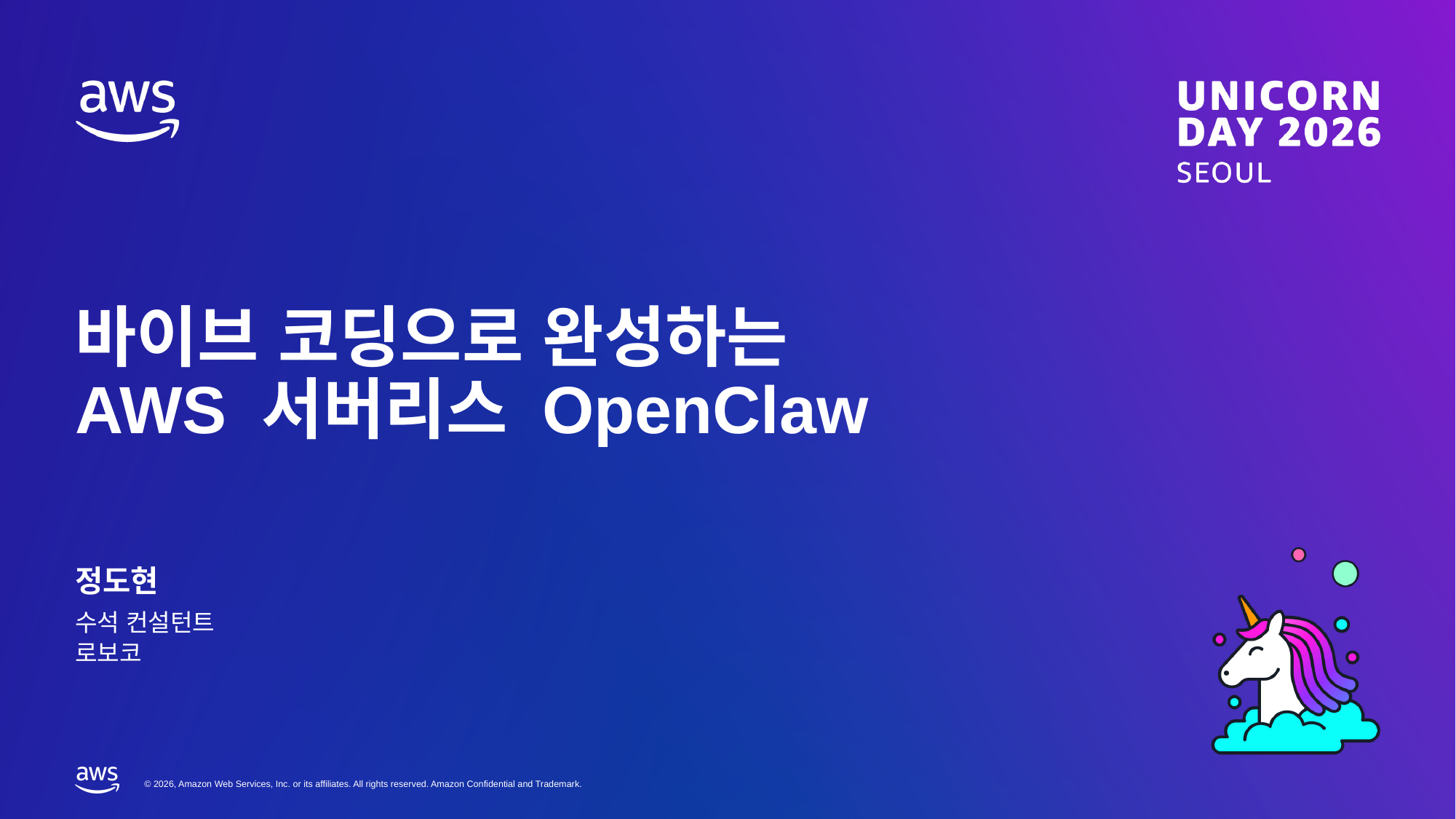

# 바이브 코딩으로 완성하는 AWS 서버리스 OpenClaw
정도현
수석 컨설턴트
로보코